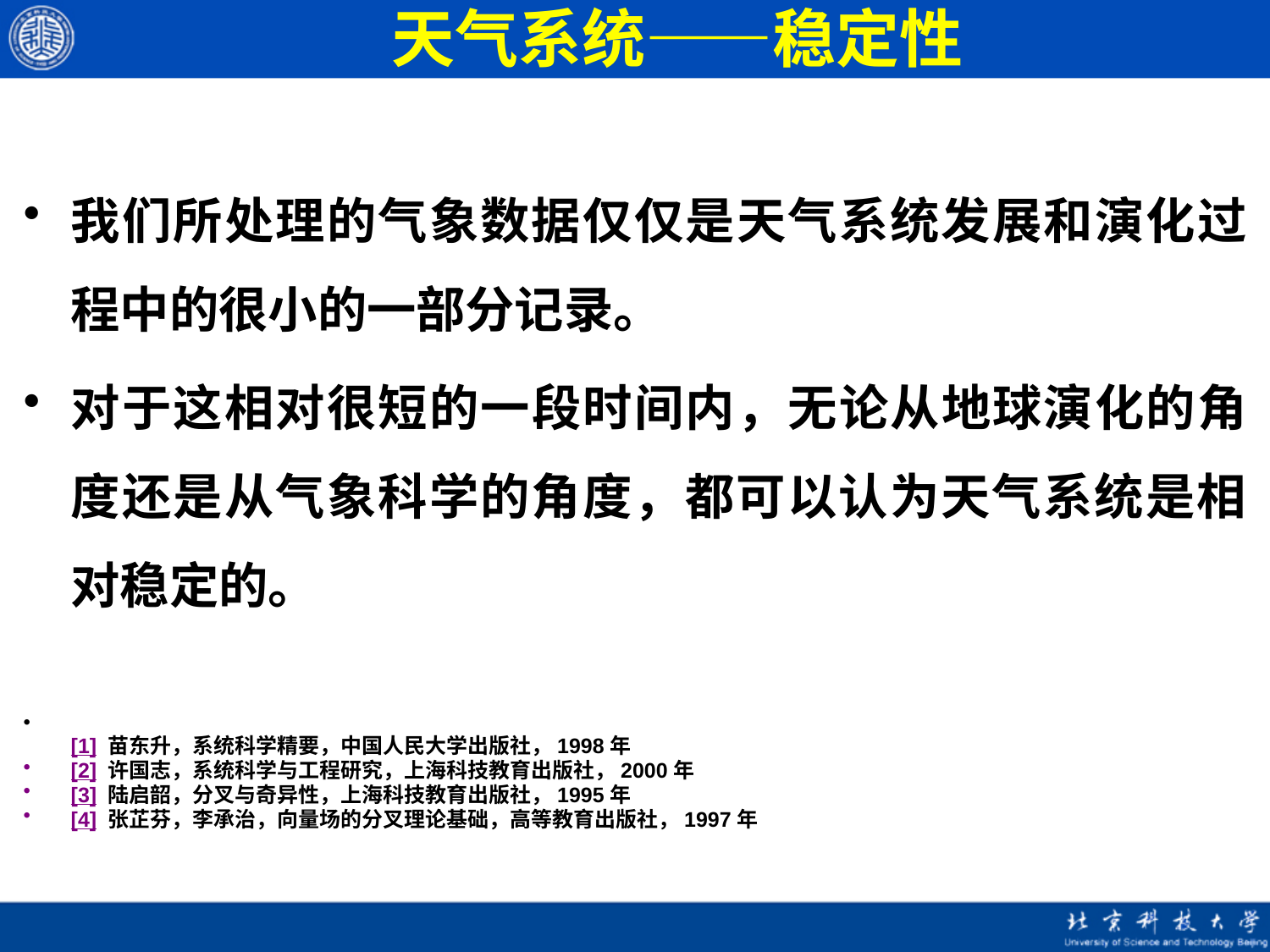

# 天气系统——稳定性

我们所处理的气象数据仅仅是天气系统发展和演化过程中的很小的一部分记录。
对于这相对很短的一段时间内，无论从地球演化的角度还是从气象科学的角度，都可以认为天气系统是相对稳定的。

[1] 苗东升，系统科学精要，中国人民大学出版社，1998年
[2] 许国志，系统科学与工程研究，上海科技教育出版社，2000年
[3] 陆启韶，分叉与奇异性，上海科技教育出版社，1995年
[4] 张芷芬，李承治，向量场的分叉理论基础，高等教育出版社，1997年